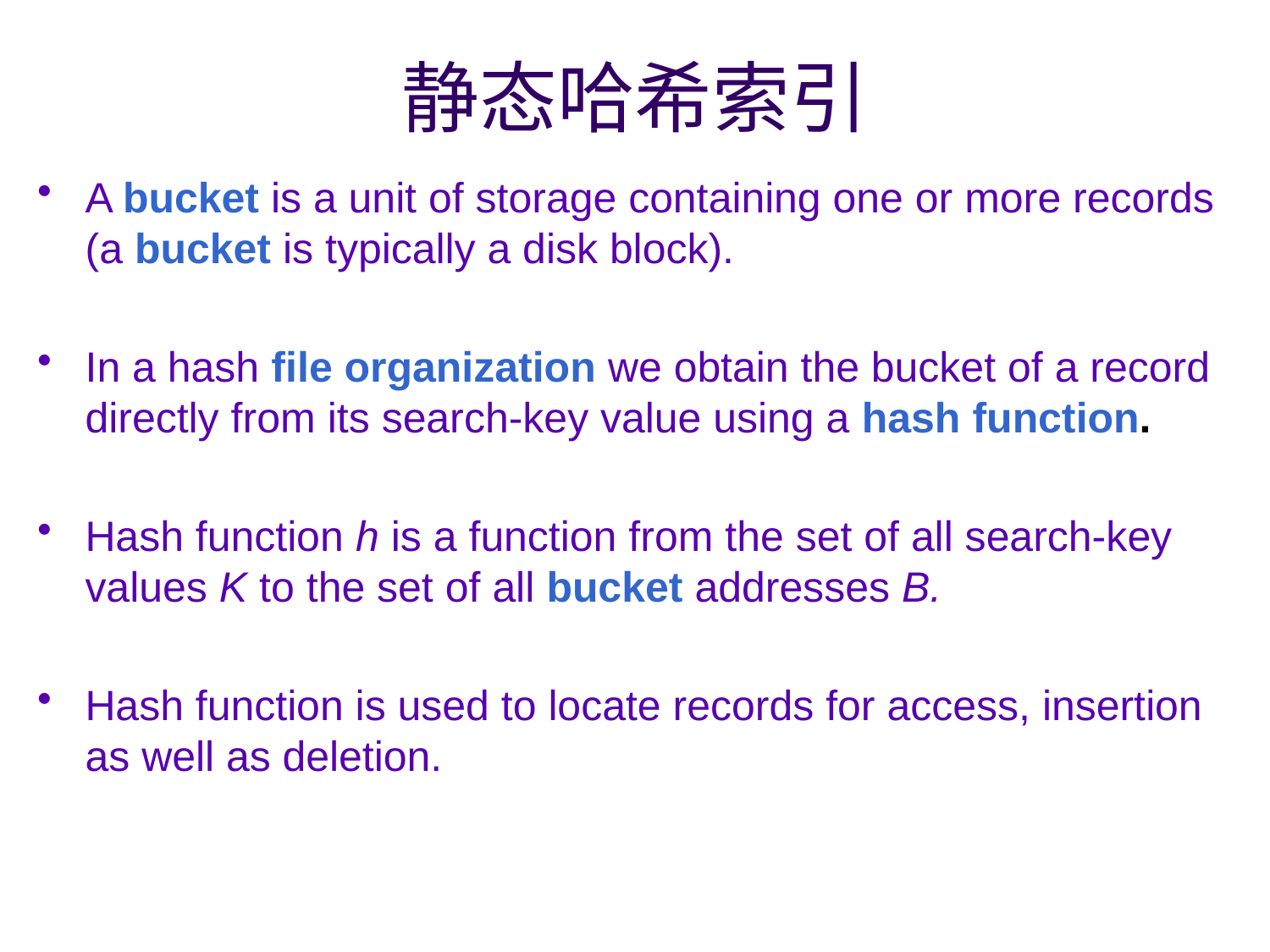

# 静态哈希索引
A bucket is a unit of storage containing one or more records (a bucket is typically a disk block).

In a hash file organization we obtain the bucket of a record directly from its search-key value using a hash function.

Hash function h is a function from the set of all search-key values K to the set of all bucket addresses B.

Hash function is used to locate records for access, insertion as well as deletion.